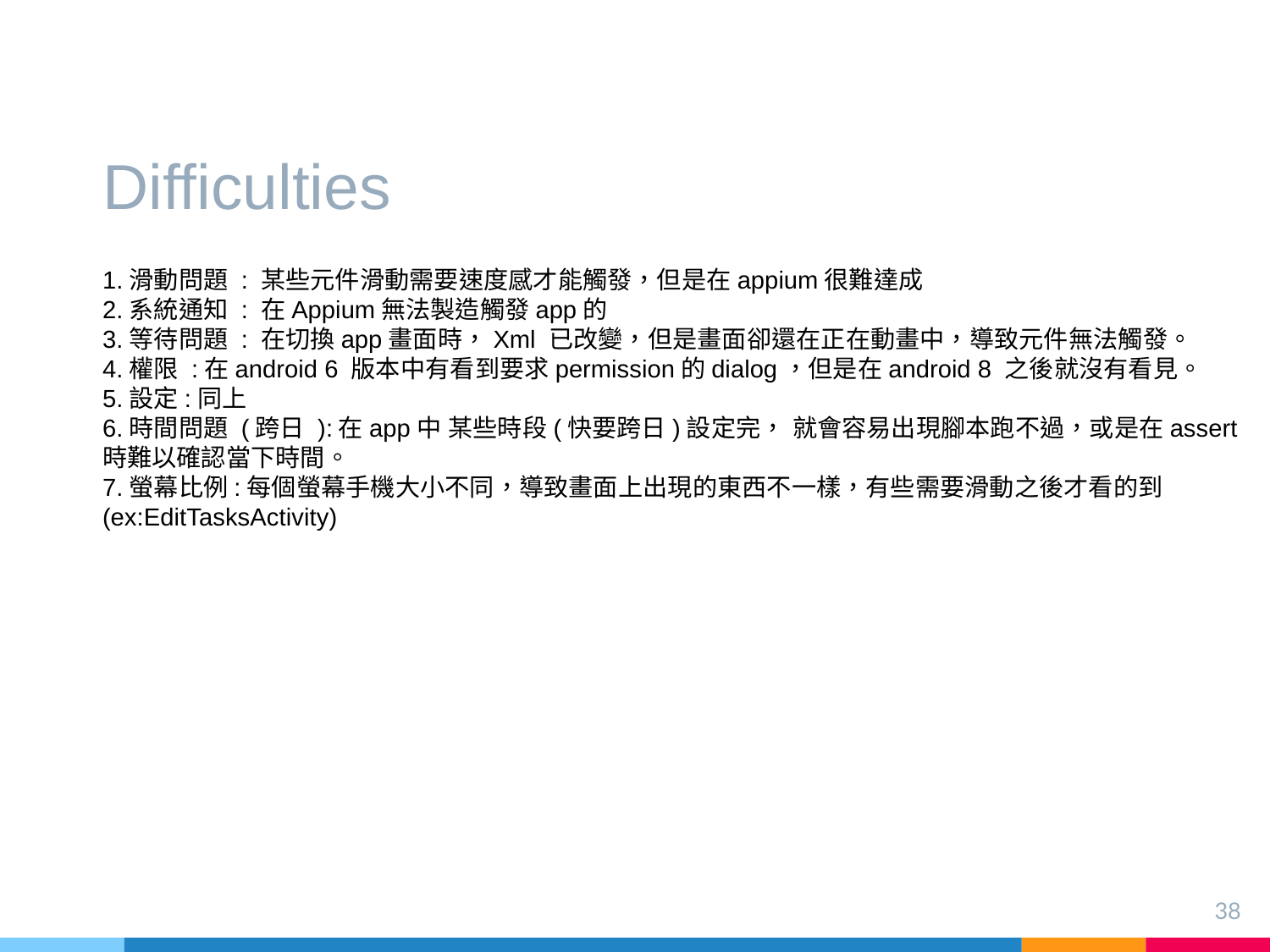

# Difficulties
1.滑動問題 : 某些元件滑動需要速度感才能觸發，但是在appium很難達成
2.系統通知 : 在Appium無法製造觸發app的
3.等待問題 : 在切換app畫面時，Xml 已改變，但是畫面卻還在正在動畫中，導致元件無法觸發。
4.權限 :在android 6 版本中有看到要求permission的dialog，但是在android 8 之後就沒有看見。
5.設定:同上
6.時間問題 (跨日 ):在app中 某些時段(快要跨日)設定完， 就會容易出現腳本跑不過，或是在assert 時難以確認當下時間。
7.螢幕比例:每個螢幕手機大小不同，導致畫面上出現的東西不一樣，有些需要滑動之後才看的到(ex:EditTasksActivity)

38